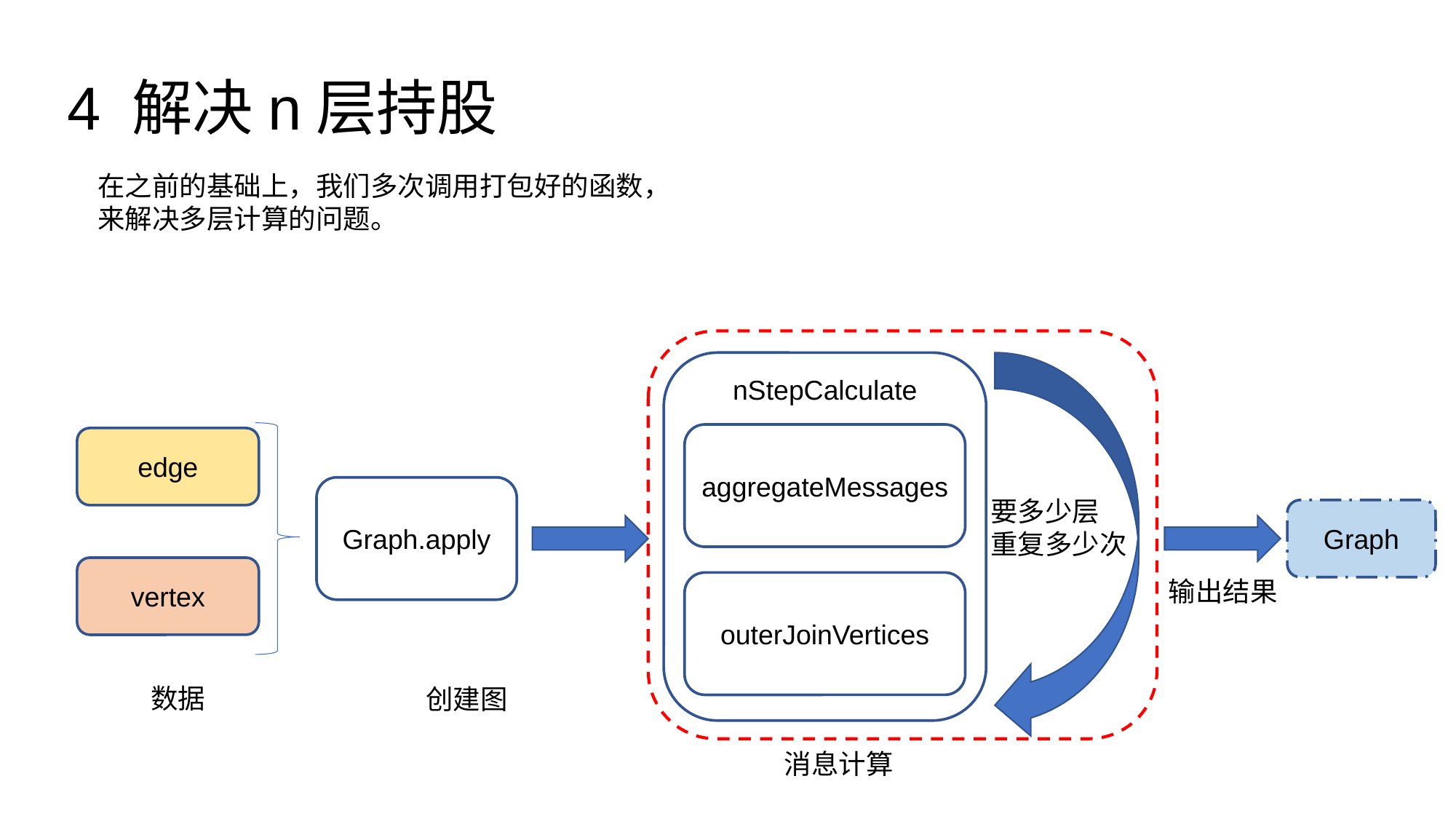

4 解决n层持股
在之前的基础上，我们多次调用打包好的函数，
来解决多层计算的问题。

nStepCalculate

aggregateMessages
edge
Graph.apply
要多少层
重复多少次
Graph

vertex
输出结果
outerJoinVertices
数据
创建图
消息计算